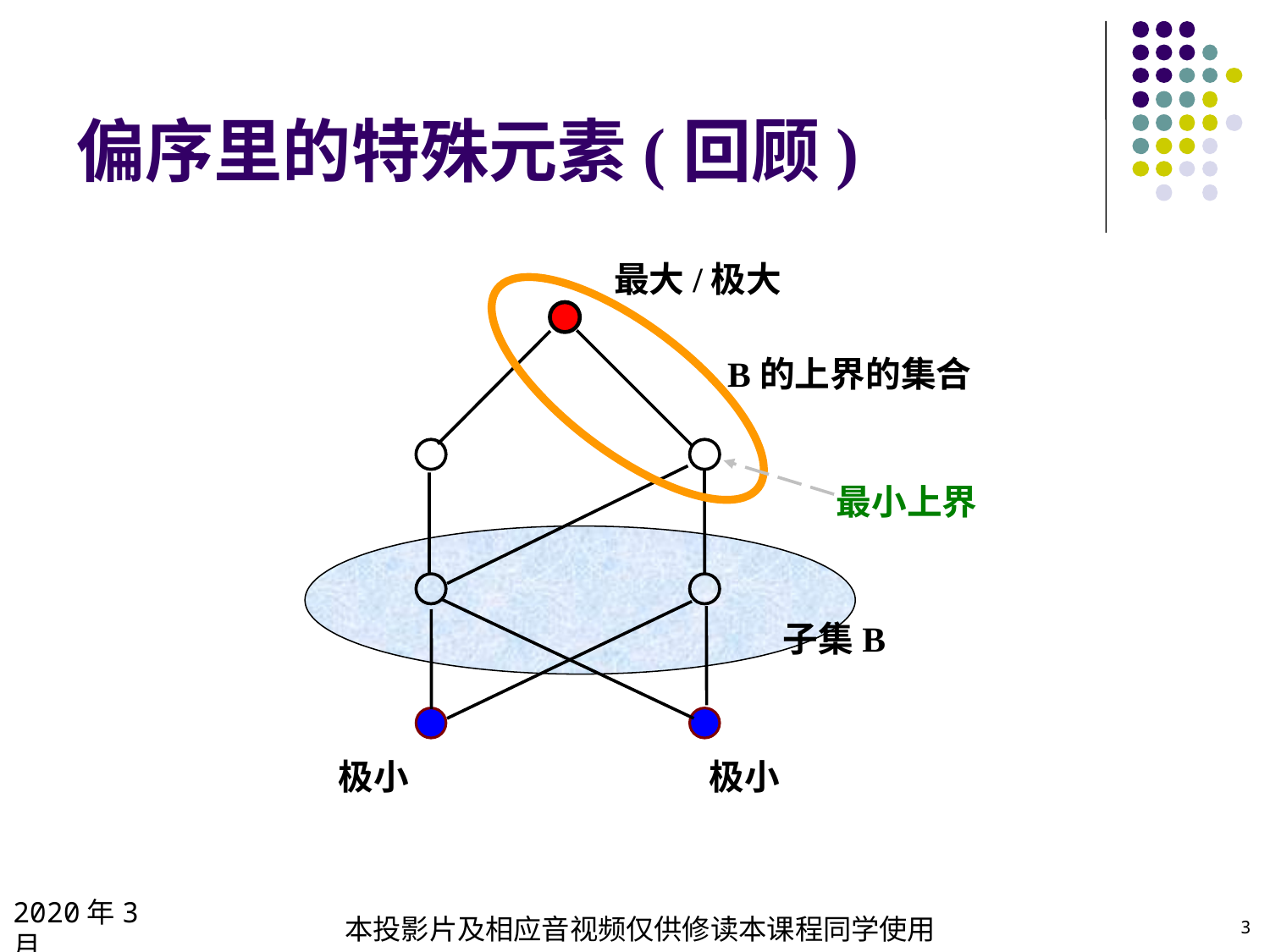

# 偏序里的特殊元素(回顾)
最大/极大

B的上界的集合

最小上界

子集B

极小
极小
2020年3月
本投影片及相应音视频仅供修读本课程同学使用
3